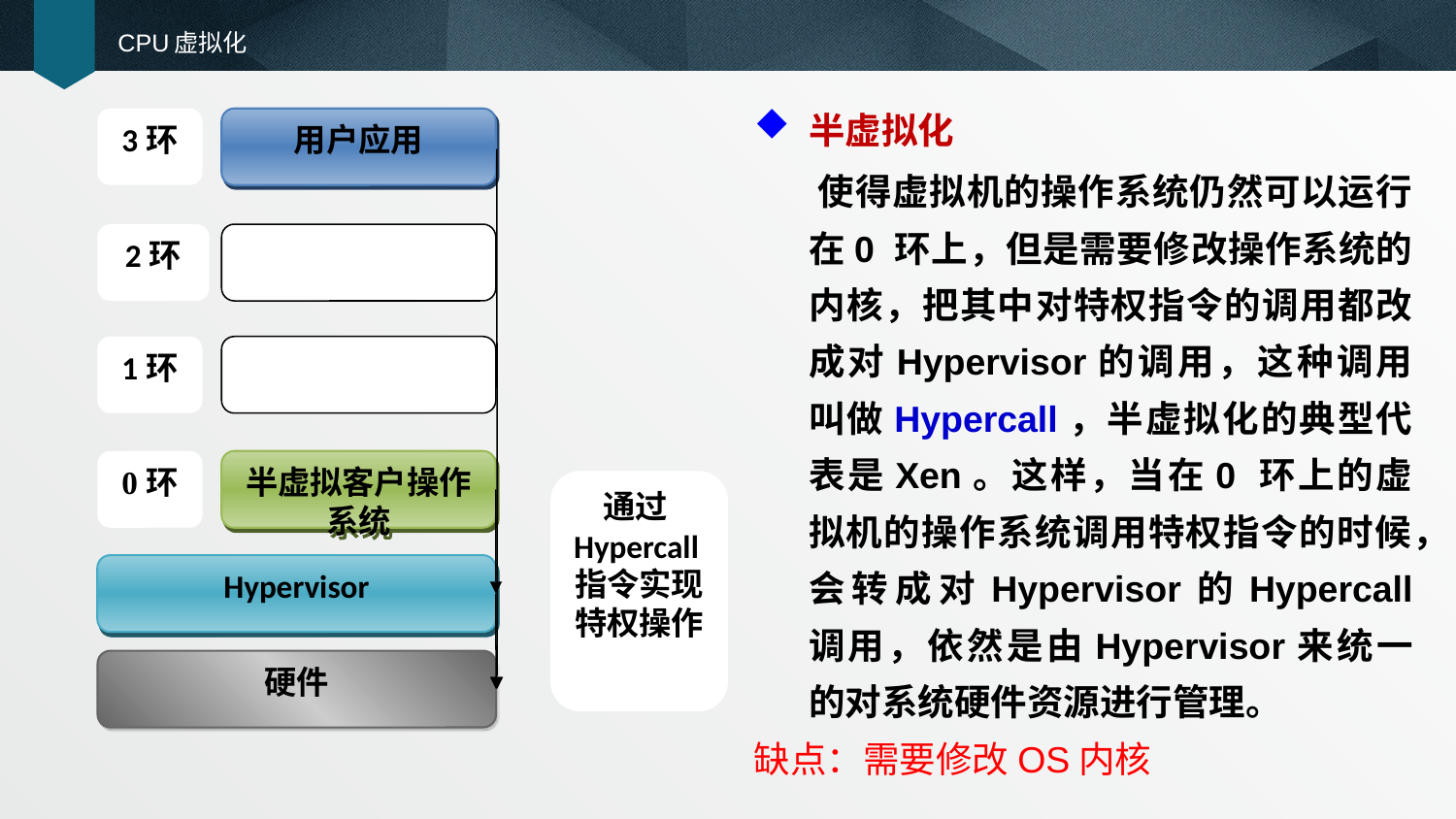

# CPU虚拟化
半虚拟化
      使得虚拟机的操作系统仍然可以运行在0 环上，但是需要修改操作系统的内核，把其中对特权指令的调用都改成对Hypervisor的调用，这种调用叫做Hypercall，半虚拟化的典型代表是Xen。这样，当在0 环上的虚拟机的操作系统调用特权指令的时候，会转成对Hypervisor的Hypercall 调用，依然是由Hypervisor来统一的对系统硬件资源进行管理。
缺点：需要修改OS内核

3环
用户应用
2环

1环

0环
半虚拟客户操作系统
通过Hypercall指令实现特权操作
Hypervisor
硬件